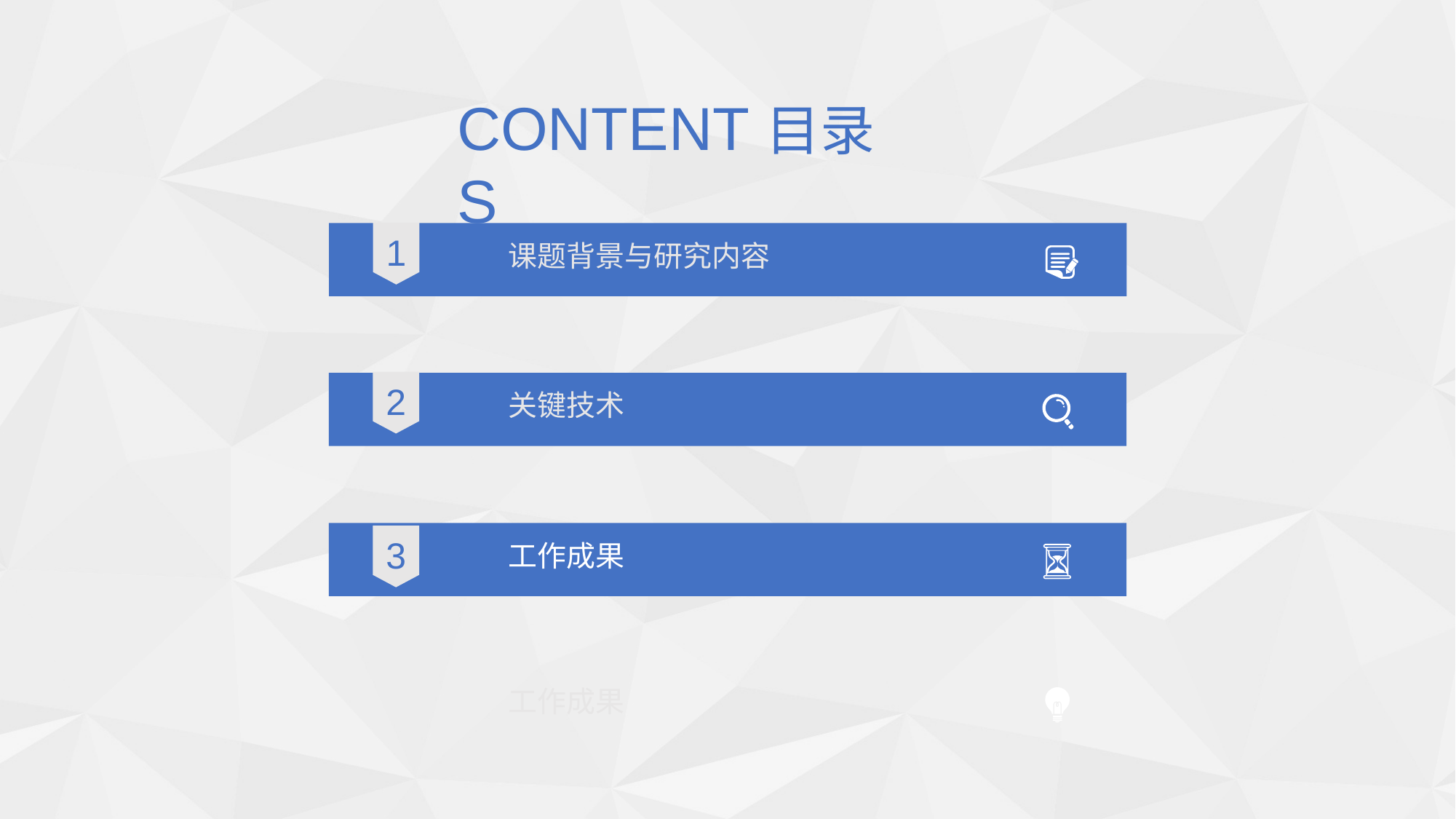

CONTENTS
目录
1

课题背景与研究内容

2

关键技术

3
工作成果

工作成果